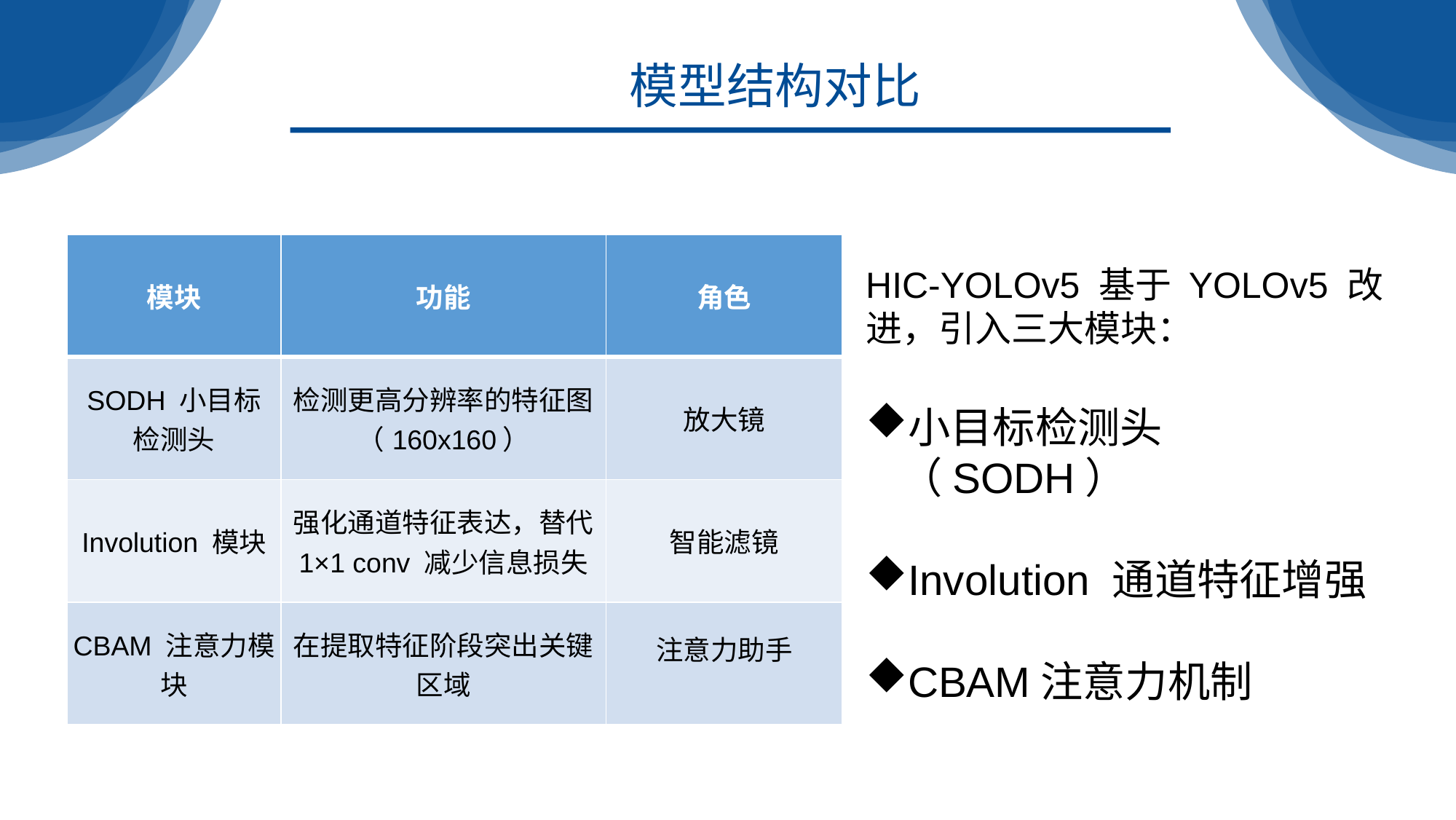

模型结构对比

| 模块 | 功能 | 角色 |
| --- | --- | --- |
| SODH 小目标检测头 | 检测更高分辨率的特征图（160x160） | 放大镜 |
| Involution 模块 | 强化通道特征表达，替代 1×1 conv 减少信息损失 | 智能滤镜 |
| CBAM 注意力模块 | 在提取特征阶段突出关键区域 | 注意力助手 |
HIC-YOLOv5 基于 YOLOv5 改进，引入三大模块：

小目标检测头（SODH）

Involution 通道特征增强

CBAM注意力机制